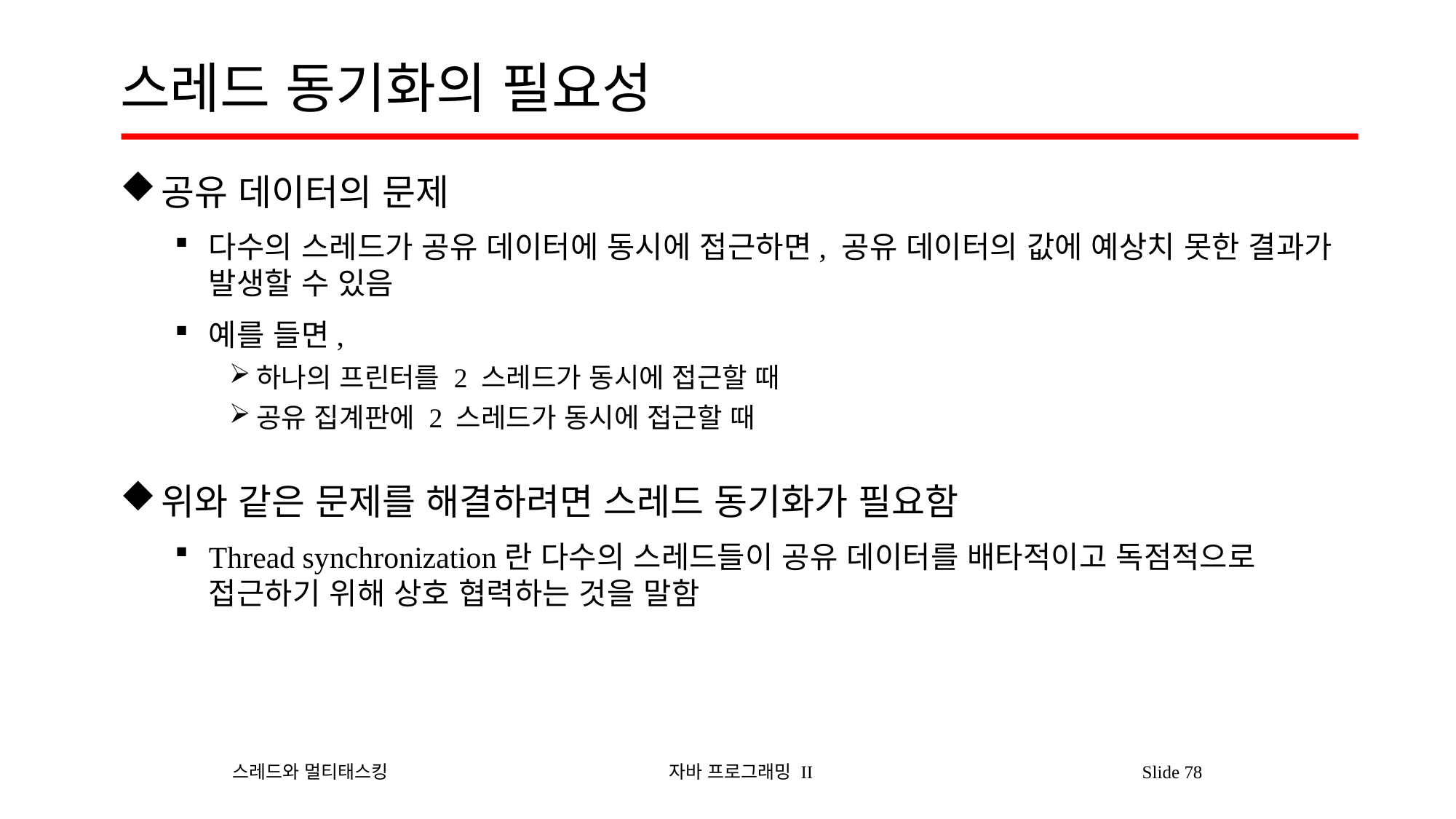

# 스레드 동기화의 필요성
공유 데이터의 문제
다수의 스레드가 공유 데이터에 동시에 접근하면, 공유 데이터의 값에 예상치 못한 결과가 발생할 수 있음
예를 들면,
하나의 프린터를 2 스레드가 동시에 접근할 때
공유 집계판에 2 스레드가 동시에 접근할 때
위와 같은 문제를 해결하려면 스레드 동기화가 필요함
Thread synchronization란 다수의 스레드들이 공유 데이터를 배타적이고 독점적으로 접근하기 위해 상호 협력하는 것을 말함